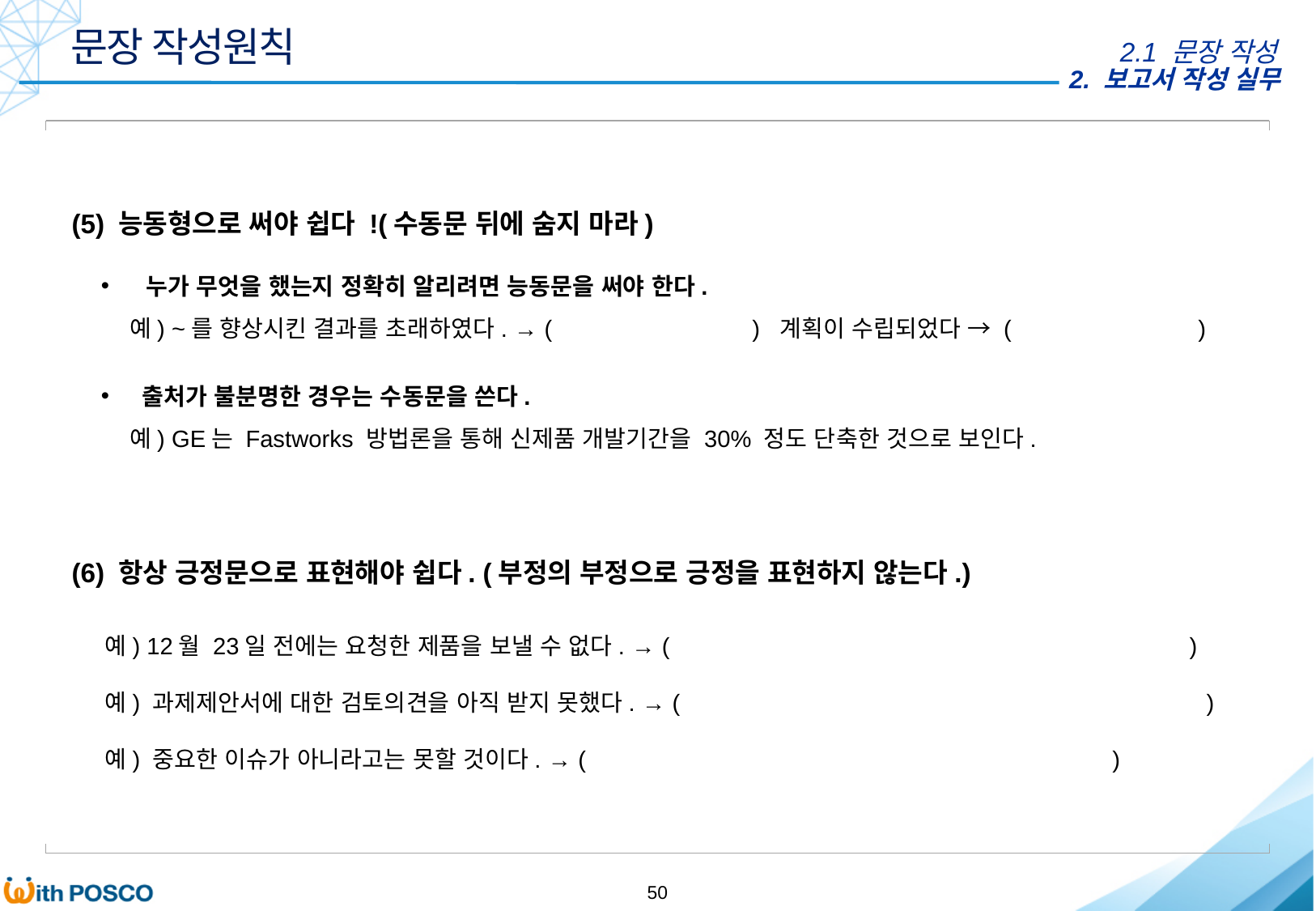

문장 작성원칙
2.1 문장 작성
(5) 능동형으로 써야 쉽다 !(수동문 뒤에 숨지 마라)
  누가 무엇을 했는지 정확히 알리려면 능동문을 써야 한다.
예) ~를 향상시킨 결과를 초래하였다. → (                              )  계획이 수립되었다 → (                            )
 출처가 불분명한 경우는 수동문을 쓴다.
예) GE는 Fastworks 방법론을 통해 신제품 개발기간을 30% 정도 단축한 것으로 보인다.
(6) 항상 긍정문으로 표현해야 쉽다. (부정의 부정으로 긍정을 표현하지 않는다.)
예) 12월 23일 전에는 요청한 제품을 보낼 수 없다. → (                                                                              )
예) 과제제안서에 대한 검토의견을 아직 받지 못했다. → (                                                                               )
예) 중요한 이슈가 아니라고는 못할 것이다. → (                                                                               )